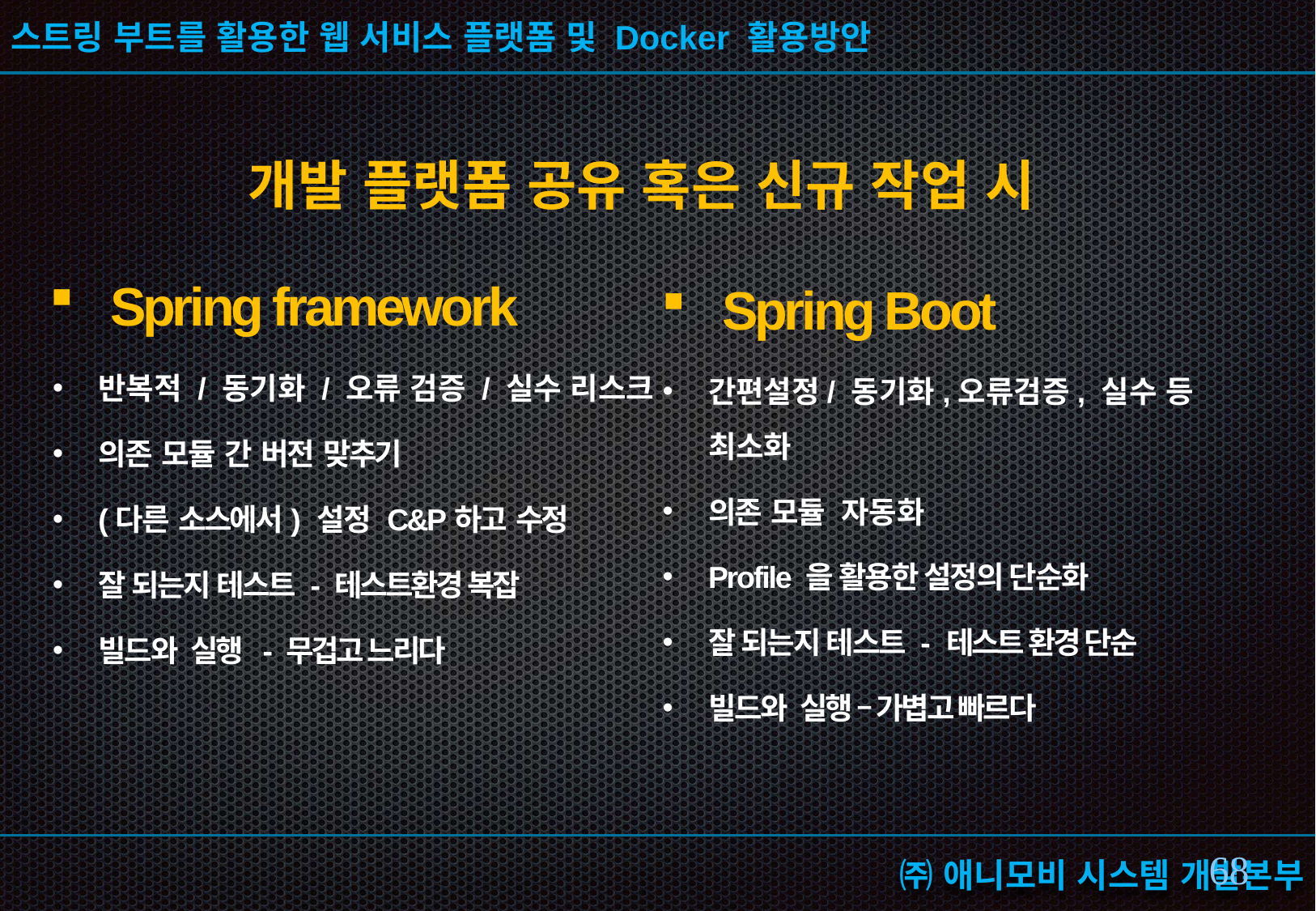

개발 플랫폼 공유 혹은 신규 작업 시
Spring framework
Spring Boot
반복적 / 동기화 / 오류 검증 / 실수 리스크
의존 모듈 간 버전 맞추기
(다른 소스에서) 설정 C&P하고 수정
잘 되는지 테스트 - 테스트환경 복잡
빌드와  실행  - 무겁고 느리다
간편설정/ 동기화,오류검증, 실수 등 최소화
의존 모듈  자동화
Profile 을 활용한 설정의 단순화
잘 되는지 테스트 - 테스트 환경 단순
빌드와  실행 – 가볍고 빠르다
68